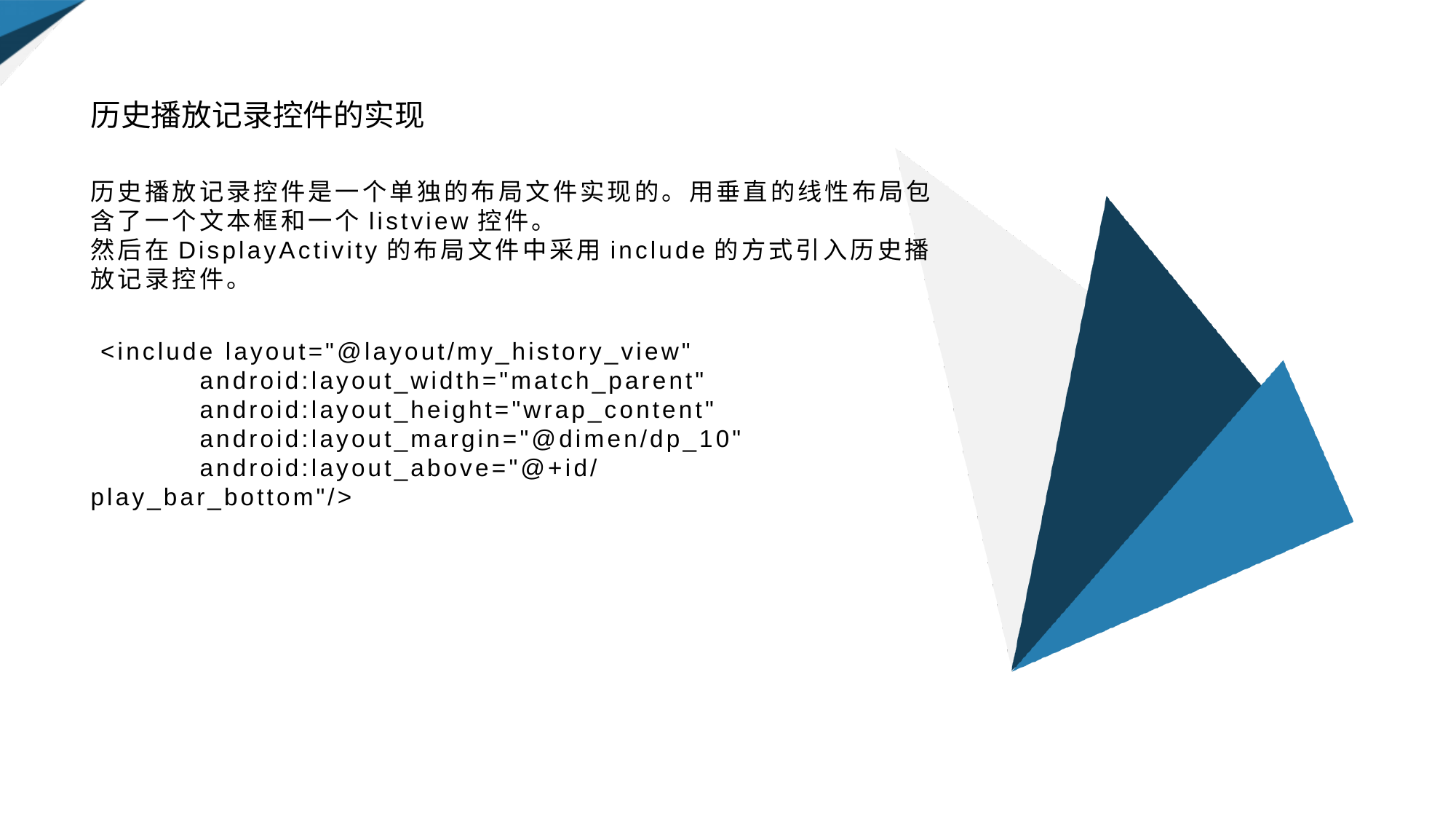

历史播放记录控件的实现
# 历史播放记录控件是一个单独的布局文件实现的。用垂直的线性布局包含了一个文本框和一个listview控件。 然后在DisplayActivity的布局文件中采用include的方式引入历史播放记录控件。
 <include layout="@layout/my_history_view"
	android:layout_width="match_parent"
	android:layout_height="wrap_content"
	android:layout_margin="@dimen/dp_10"
	android:layout_above="@+id/play_bar_bottom"/>